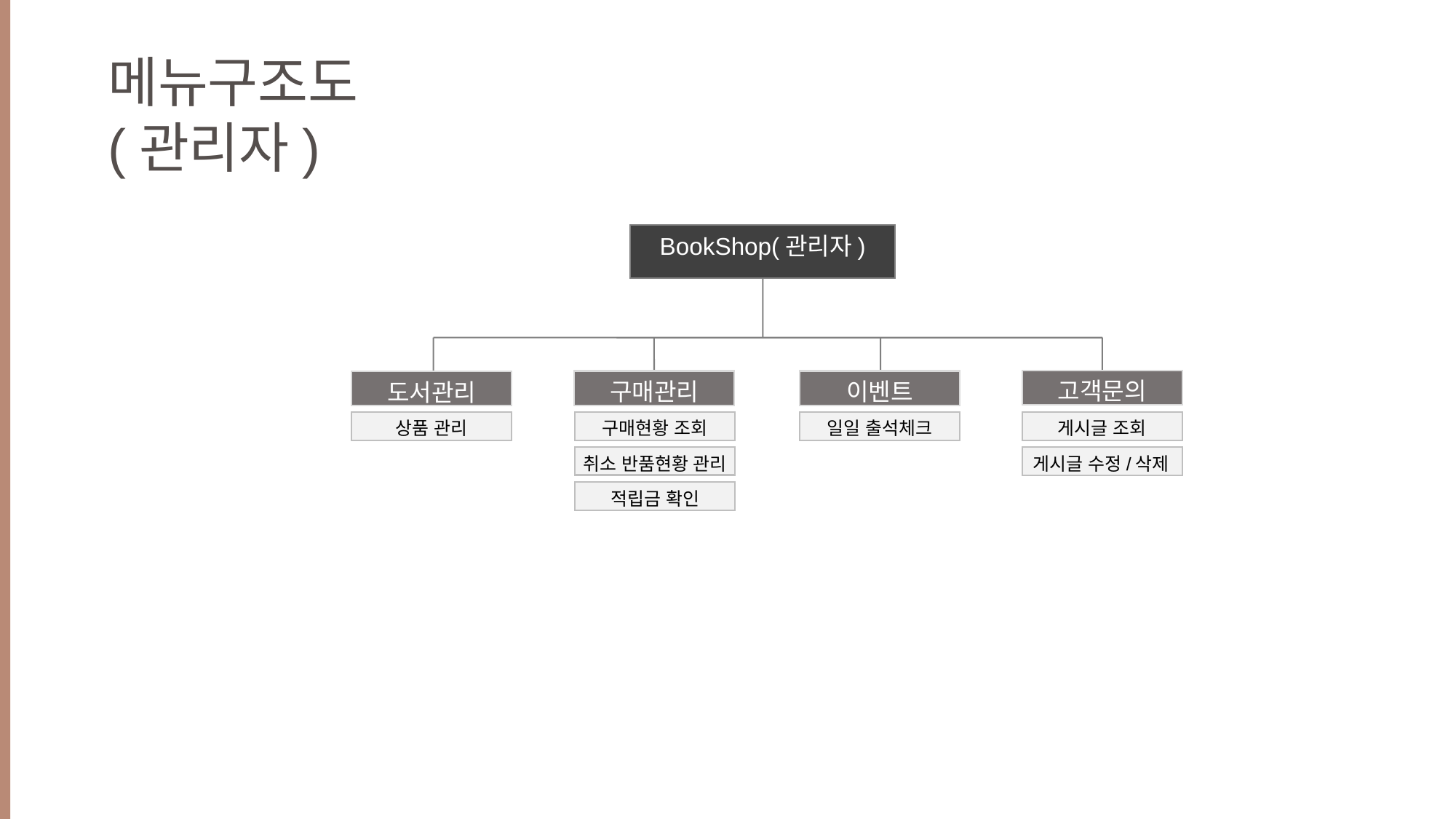

메뉴구조도
(관리자)
BookShop(관리자)

고객문의
게시글 조회
게시글 수정/삭제
구매관리
구매현황 조회
취소 반품현황 관리
적립금 확인
이벤트
일일 출석체크
도서관리
상품 관리